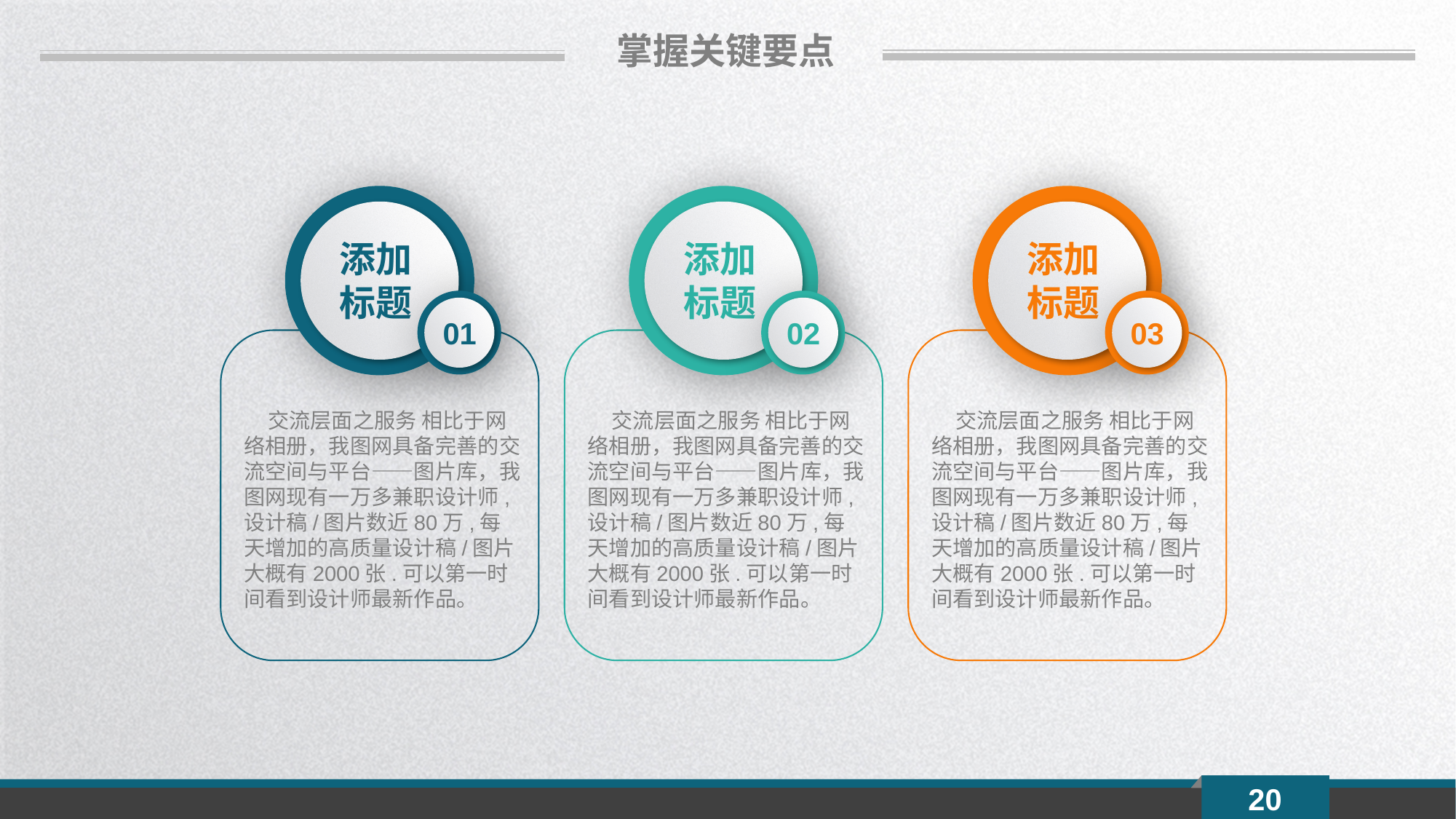

掌握关键要点

添加
标题
添加
标题
添加
标题

01

02

03

    交流层面之服务 相比于网络相册，我图网具备完善的交流空间与平台——图片库，我图网现有一万多兼职设计师,设计稿/图片数近80万,每天增加的高质量设计稿/图片大概有2000张.可以第一时间看到设计师最新作品。

    交流层面之服务 相比于网络相册，我图网具备完善的交流空间与平台——图片库，我图网现有一万多兼职设计师,设计稿/图片数近80万,每天增加的高质量设计稿/图片大概有2000张.可以第一时间看到设计师最新作品。

    交流层面之服务 相比于网络相册，我图网具备完善的交流空间与平台——图片库，我图网现有一万多兼职设计师,设计稿/图片数近80万,每天增加的高质量设计稿/图片大概有2000张.可以第一时间看到设计师最新作品。

20